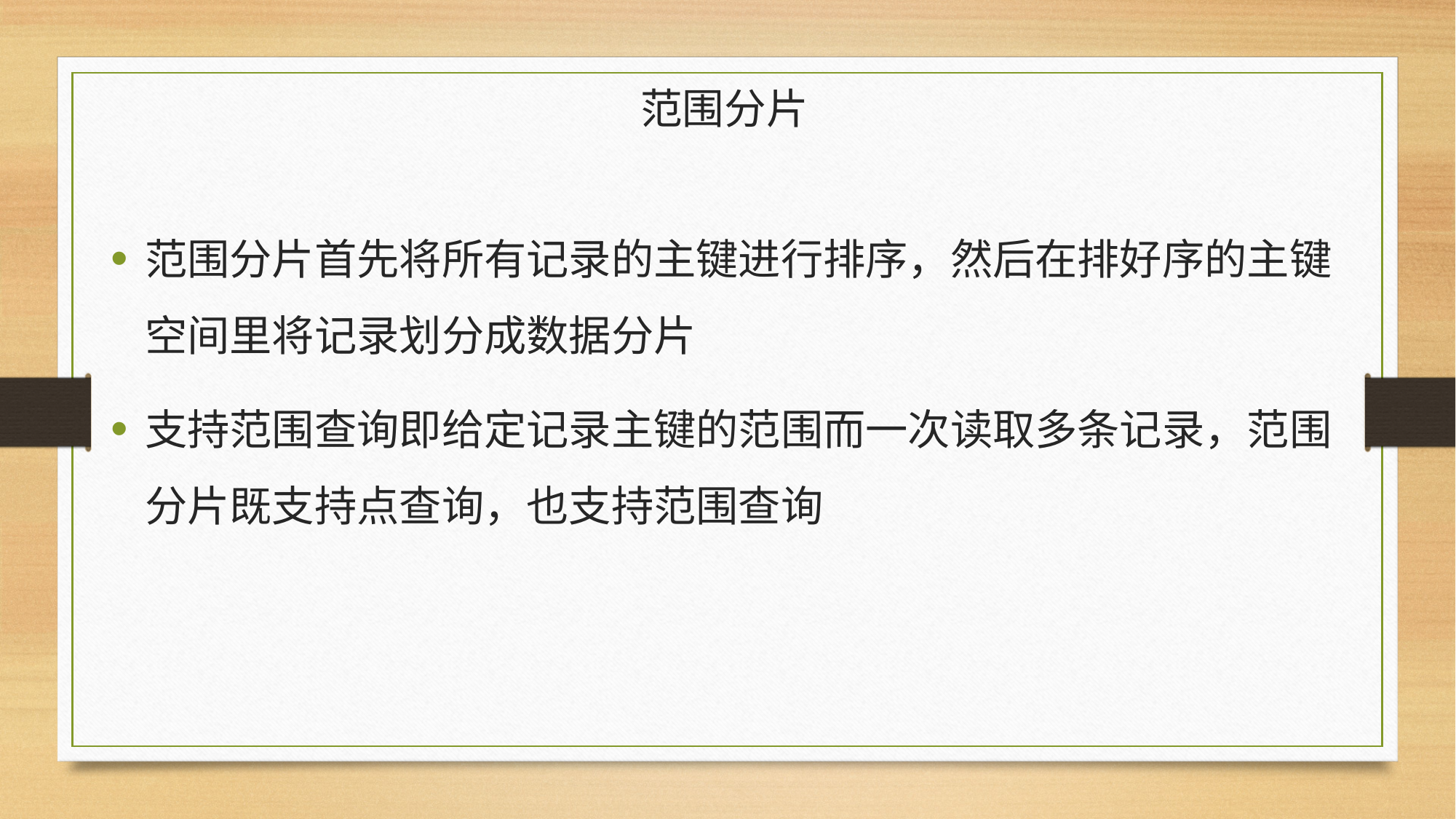

# 范围分片
范围分片首先将所有记录的主键进行排序，然后在排好序的主键空间里将记录划分成数据分片
支持范围查询即给定记录主键的范围而一次读取多条记录，范围分片既支持点查询，也支持范围查询